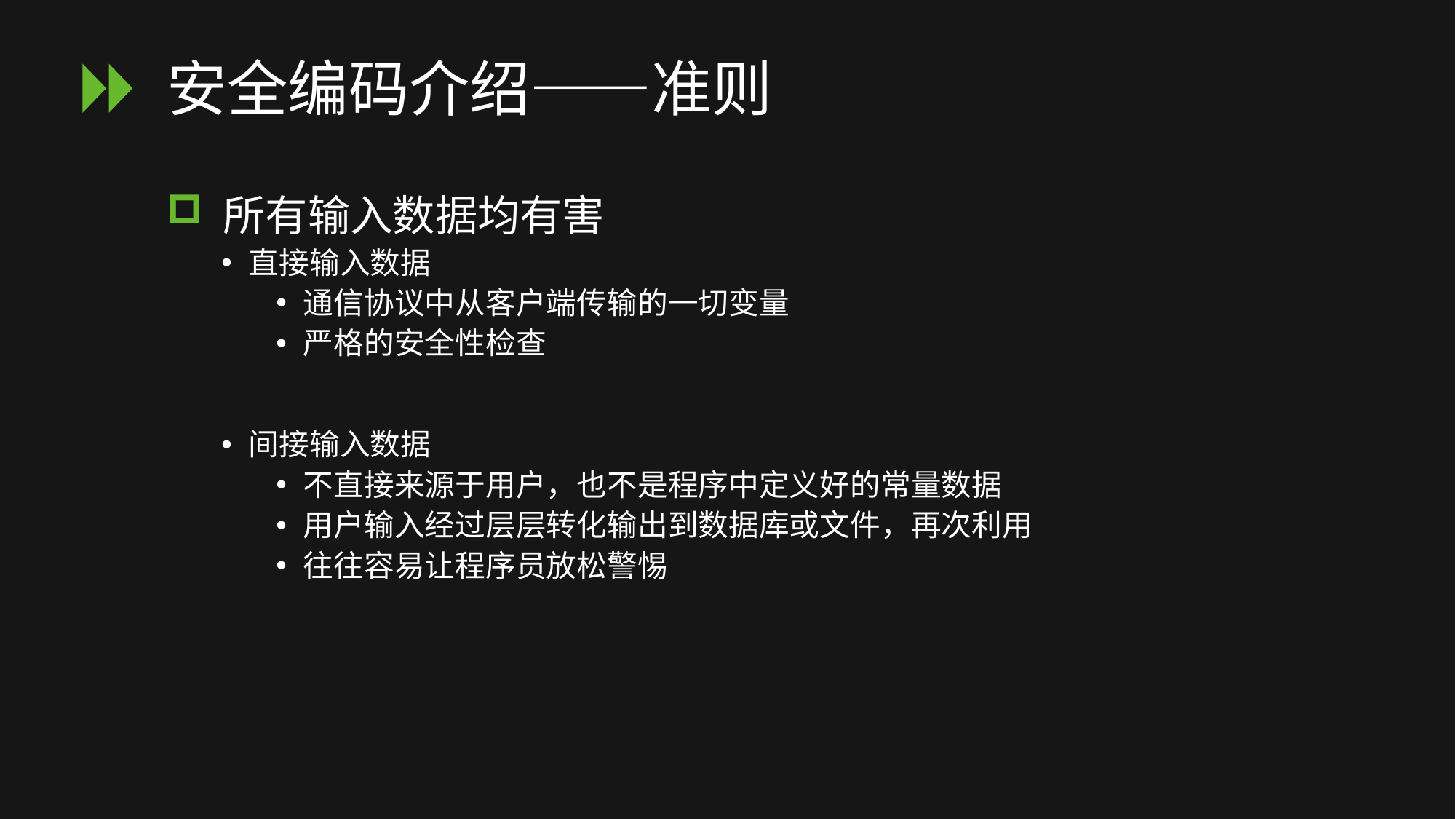

# 安全编码介绍——准则
 所有输入数据均有害
直接输入数据
通信协议中从客户端传输的一切变量
严格的安全性检查

间接输入数据
不直接来源于用户，也不是程序中定义好的常量数据
用户输入经过层层转化输出到数据库或文件，再次利用
往往容易让程序员放松警惕